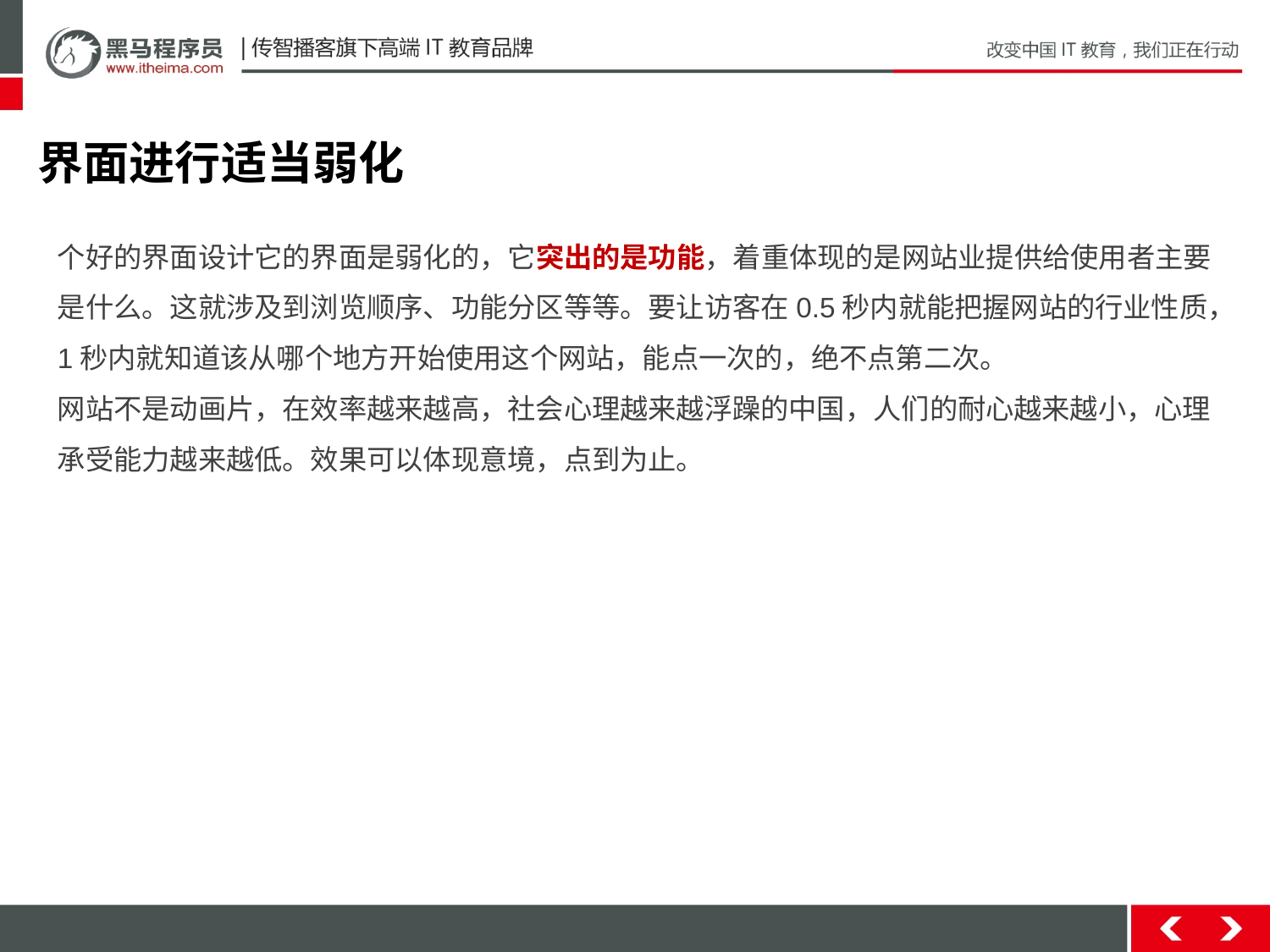

界面进行适当弱化
个好的界面设计它的界面是弱化的，它突出的是功能，着重体现的是网站业提供给使用者主要是什么。这就涉及到浏览顺序、功能分区等等。要让访客在0.5秒内就能把握网站的行业性质，1秒内就知道该从哪个地方开始使用这个网站，能点一次的，绝不点第二次。
网站不是动画片，在效率越来越高，社会心理越来越浮躁的中国，人们的耐心越来越小，心理承受能力越来越低。效果可以体现意境，点到为止。